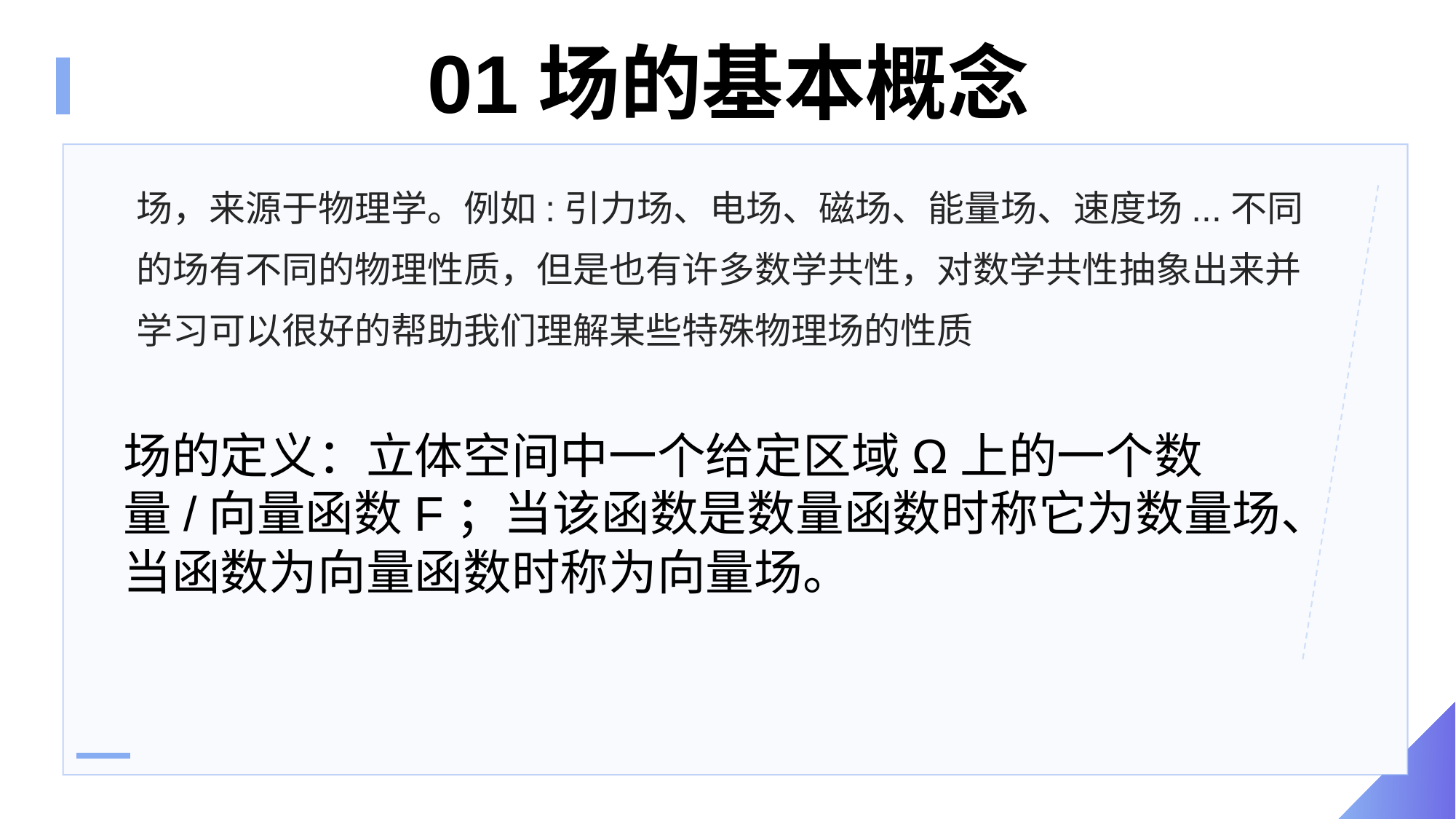

# 01场的基本概念

场，来源于物理学。例如:引力场、电场、磁场、能量场、速度场...不同的场有不同的物理性质，但是也有许多数学共性，对数学共性抽象出来并学习可以很好的帮助我们理解某些特殊物理场的性质
场的定义：立体空间中一个给定区域Ω上的一个数量/向量函数F；当该函数是数量函数时称它为数量场、当函数为向量函数时称为向量场。